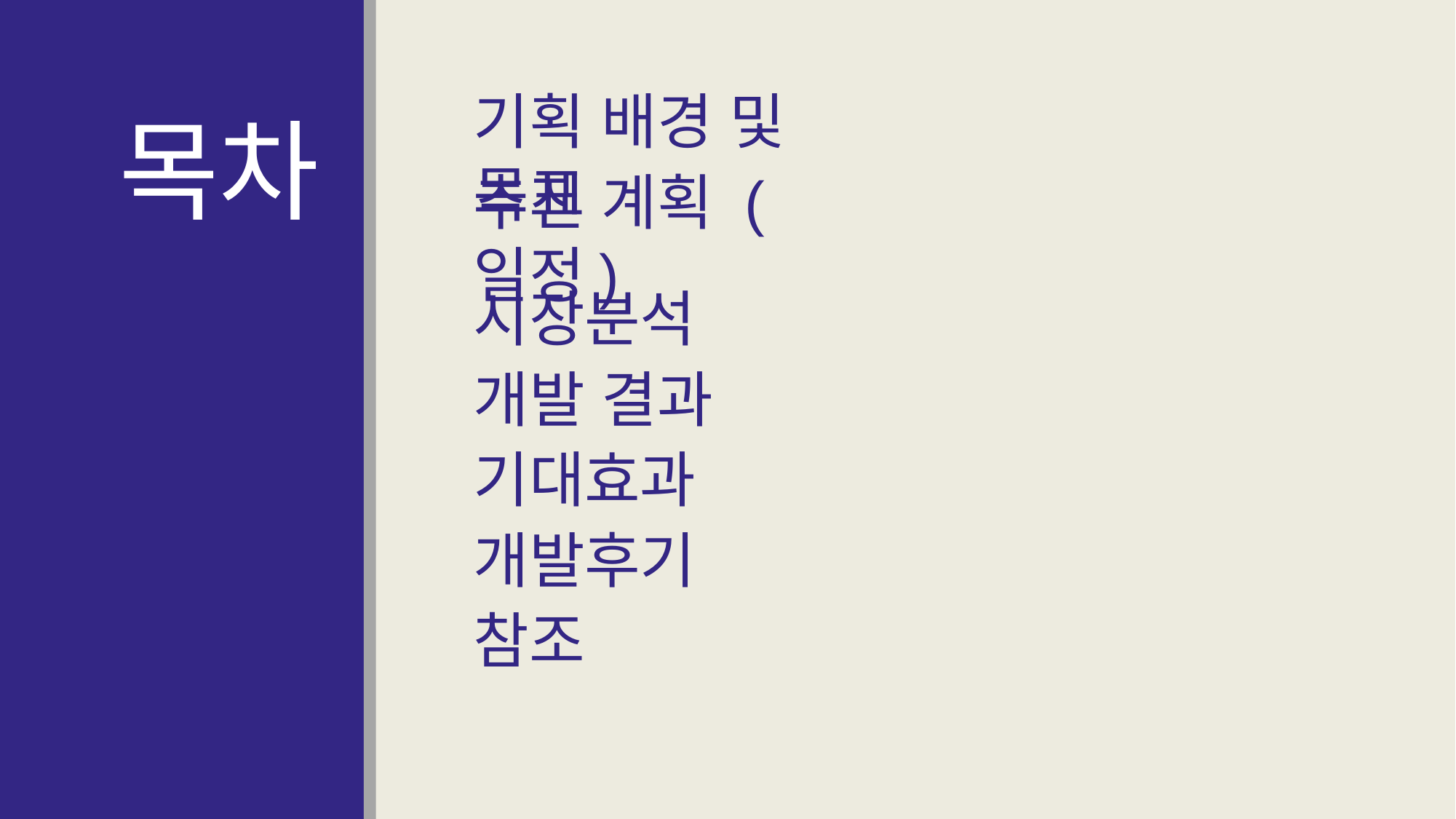

B. 목차
목차
기획 배경 및 목표
추진 계획 (일정)
시장분석
개발 결과
기대효과
개발후기
참조